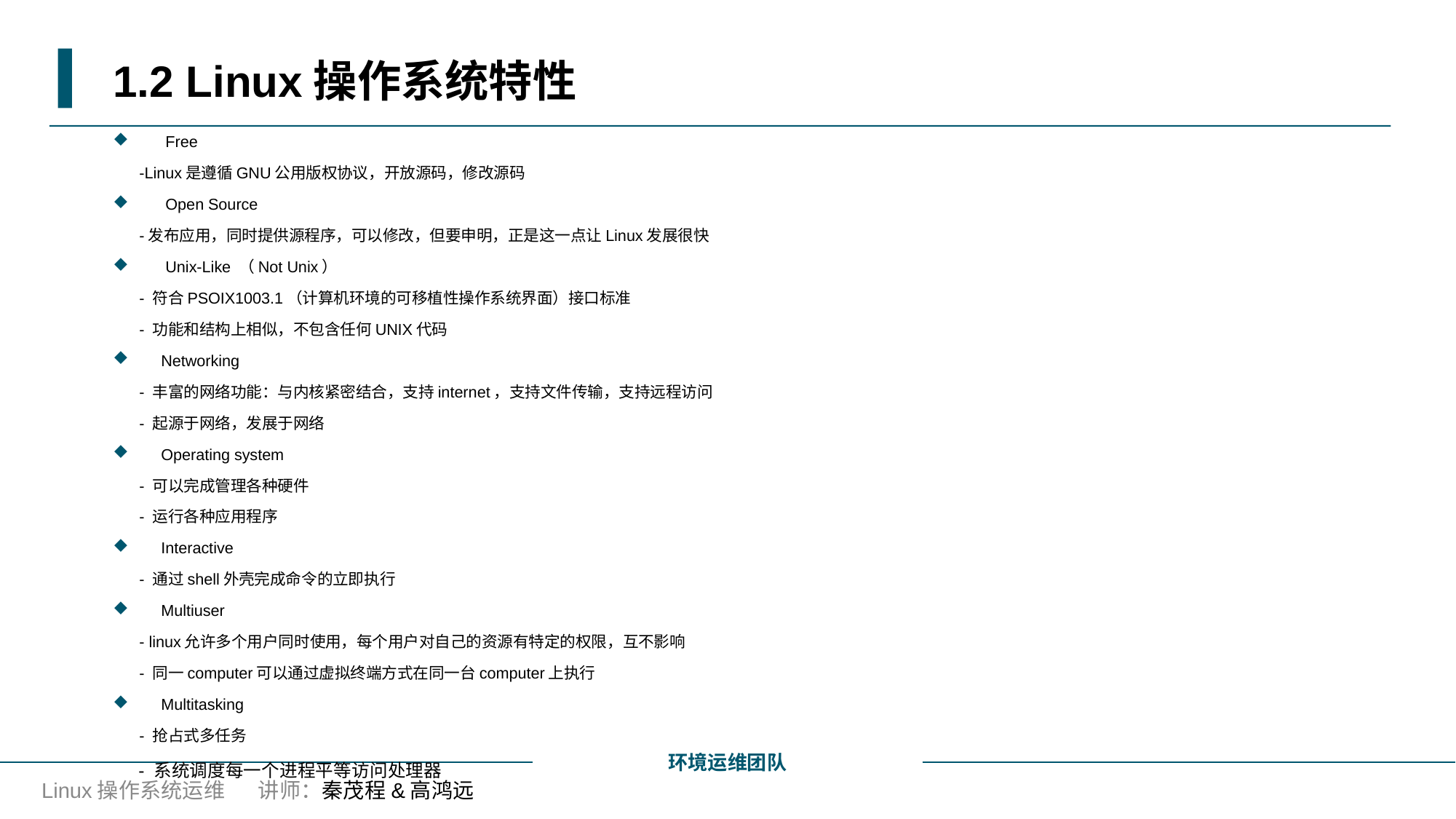

# 1.2 Linux操作系统特性
 Free
      -Linux是遵循GNU公用版权协议，开放源码，修改源码
 Open Source
      -发布应用，同时提供源程序，可以修改，但要申明，正是这一点让Linux发展很快
 Unix-Like （Not Unix）
      - 符合PSOIX1003.1（计算机环境的可移植性操作系统界面）接口标准
      - 功能和结构上相似，不包含任何UNIX代码
Networking
      - 丰富的网络功能：与内核紧密结合，支持internet，支持文件传输，支持远程访问
      - 起源于网络，发展于网络
Operating system
      - 可以完成管理各种硬件
      - 运行各种应用程序
Interactive
      - 通过shell外壳完成命令的立即执行
Multiuser
      - linux允许多个用户同时使用，每个用户对自己的资源有特定的权限，互不影响
      - 同一computer可以通过虚拟终端方式在同一台computer上执行
Multitasking
      - 抢占式多任务
     - 系统调度每一个进程平等访问处理器